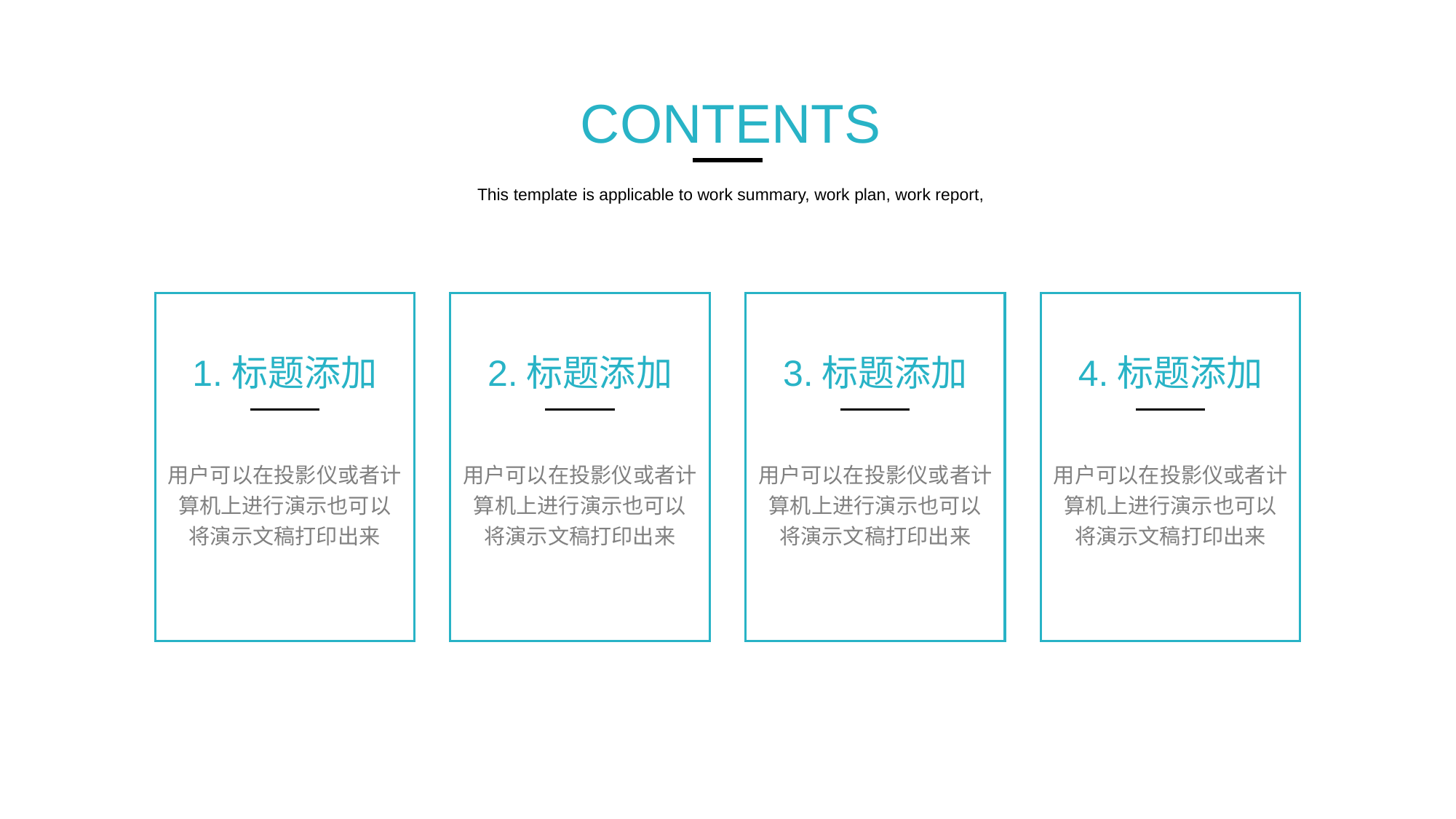

CONTENTS
This template is applicable to work summary, work plan, work report,

1.标题添加
用户可以在投影仪或者计算机上进行演示也可以
将演示文稿打印出来

2.标题添加
用户可以在投影仪或者计算机上进行演示也可以
将演示文稿打印出来

3.标题添加
用户可以在投影仪或者计算机上进行演示也可以
将演示文稿打印出来

4.标题添加
用户可以在投影仪或者计算机上进行演示也可以
将演示文稿打印出来